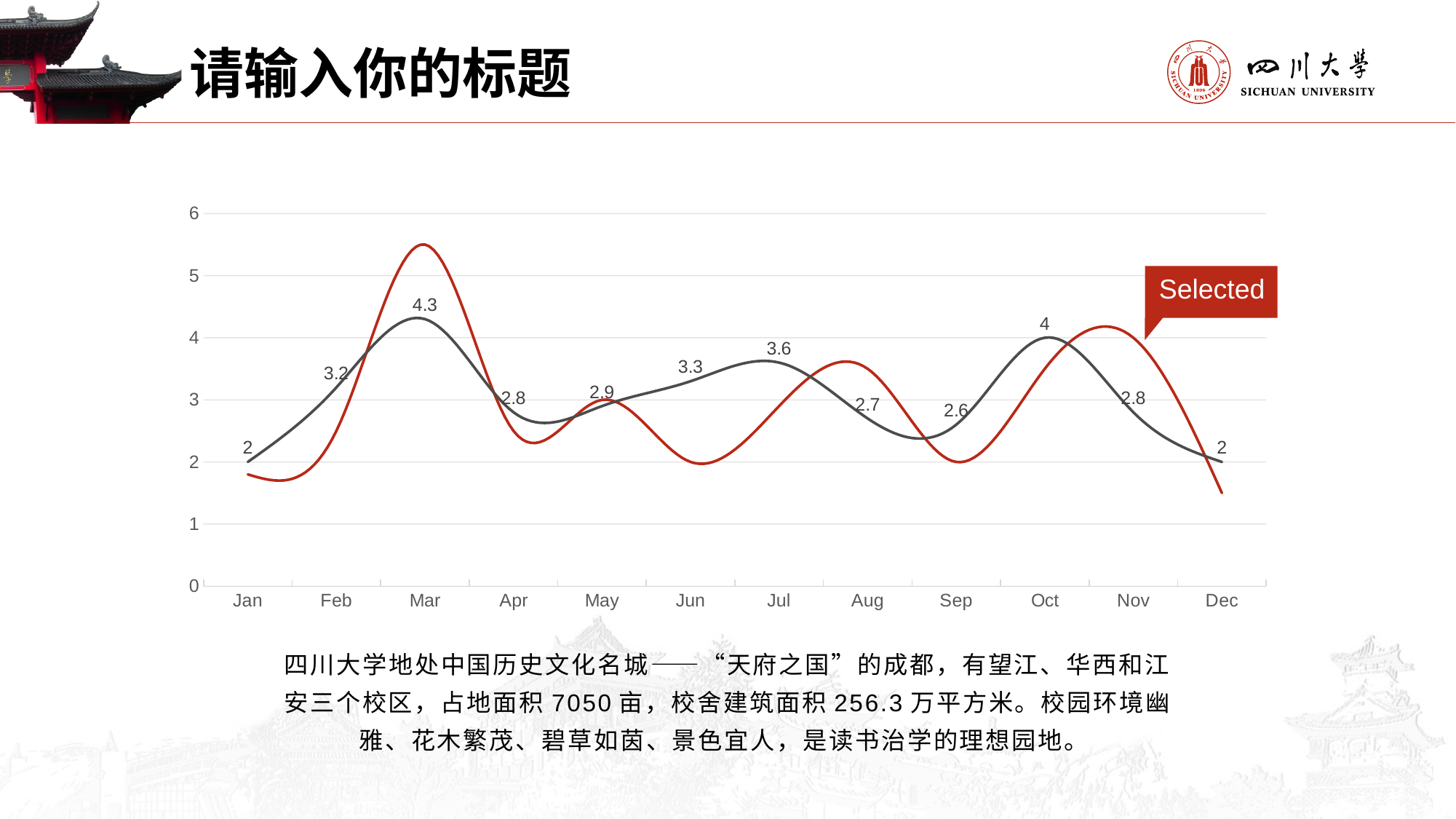

请输入你的标题

### Chart

| Category | 列1 | 列2 |
|---|---|---|
| Jan | 1.8 | 2.0 |
| Feb | 2.5 | 3.2 |
| Mar | 5.5 | 4.3 |
| Apr | 2.5 | 2.8 |
| May | 3.0 | 2.9 |
| Jun | 2.0 | 3.3 |
| Jul | 2.9 | 3.6 |
| Aug | 3.5 | 2.7 |
| Sep | 2.0 | 2.6 |
| Oct | 3.5 | 4.0 |
| Nov | 4.0 | 2.8 |
| Dec | 1.5 | 2.0 |
Selected

四川大学地处中国历史文化名城——“天府之国”的成都，有望江、华西和江安三个校区，占地面积7050亩，校舍建筑面积256.3万平方米。校园环境幽雅、花木繁茂、碧草如茵、景色宜人，是读书治学的理想园地。